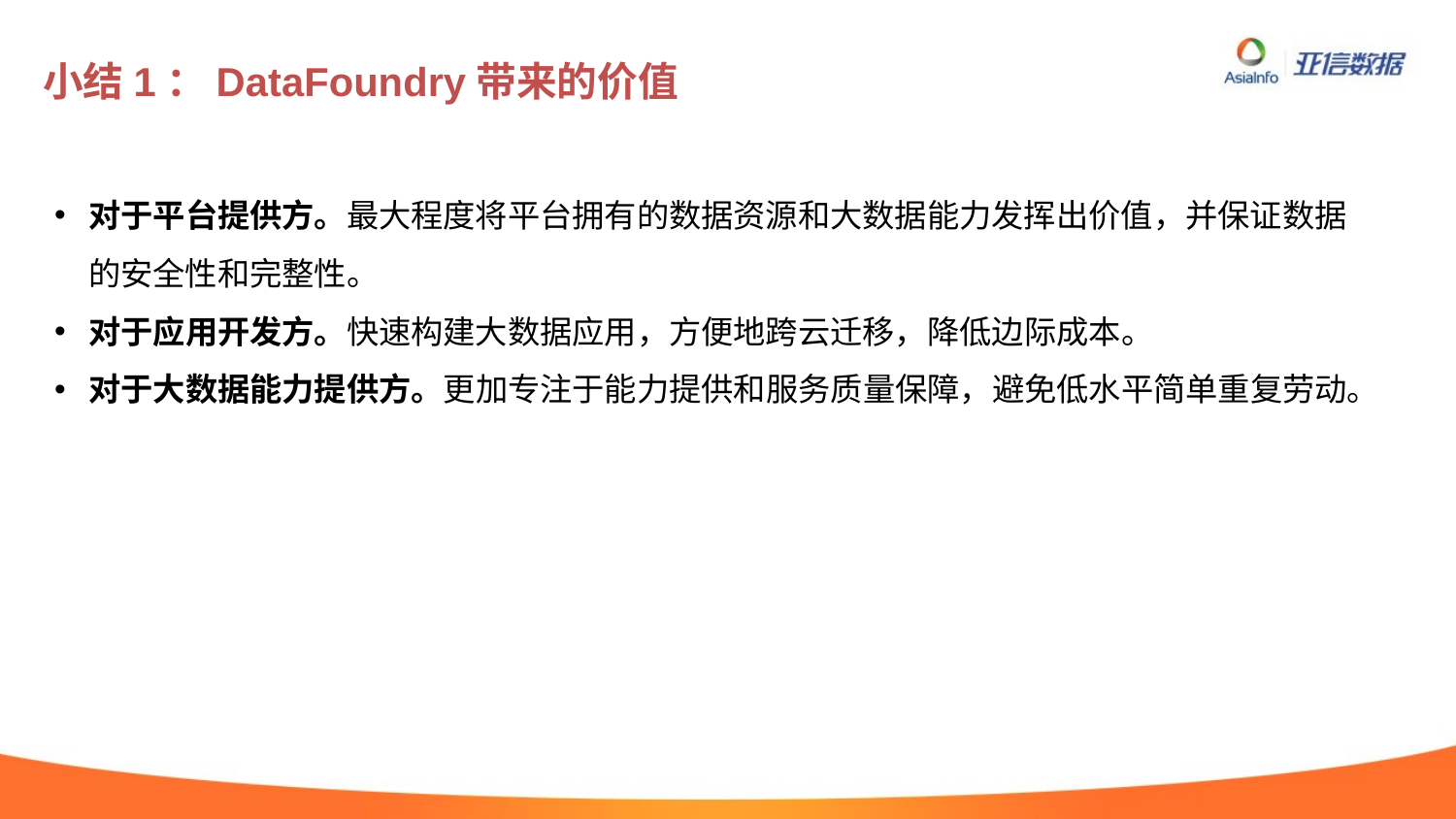

# 小结1：DataFoundry带来的价值
对于平台提供方。最大程度将平台拥有的数据资源和大数据能力发挥出价值，并保证数据的安全性和完整性。
对于应用开发方。快速构建大数据应用，方便地跨云迁移，降低边际成本。
对于大数据能力提供方。更加专注于能力提供和服务质量保障，避免低水平简单重复劳动。